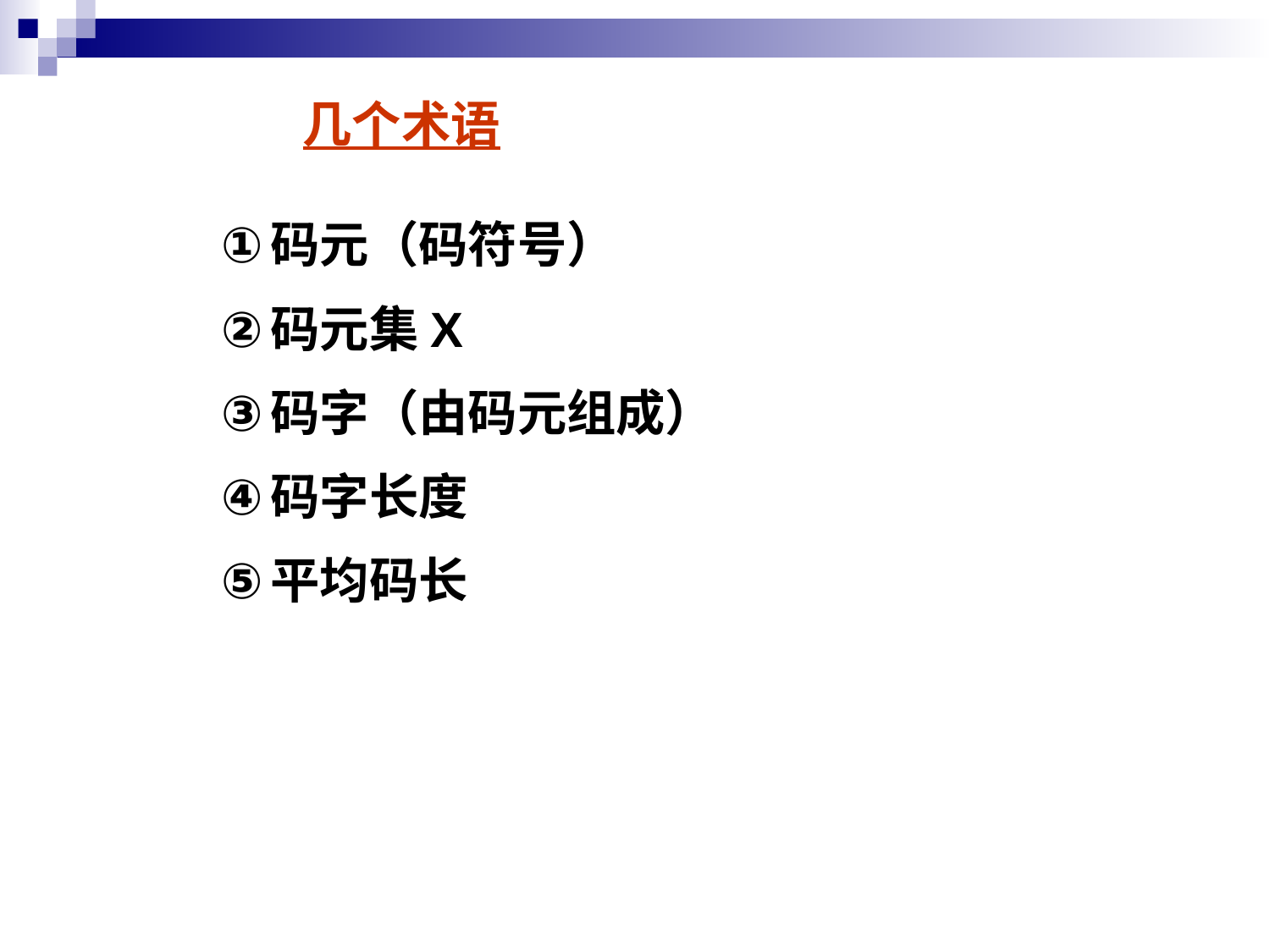

# 几个术语
码元（码符号）
码元集X
码字（由码元组成）
码字长度
平均码长